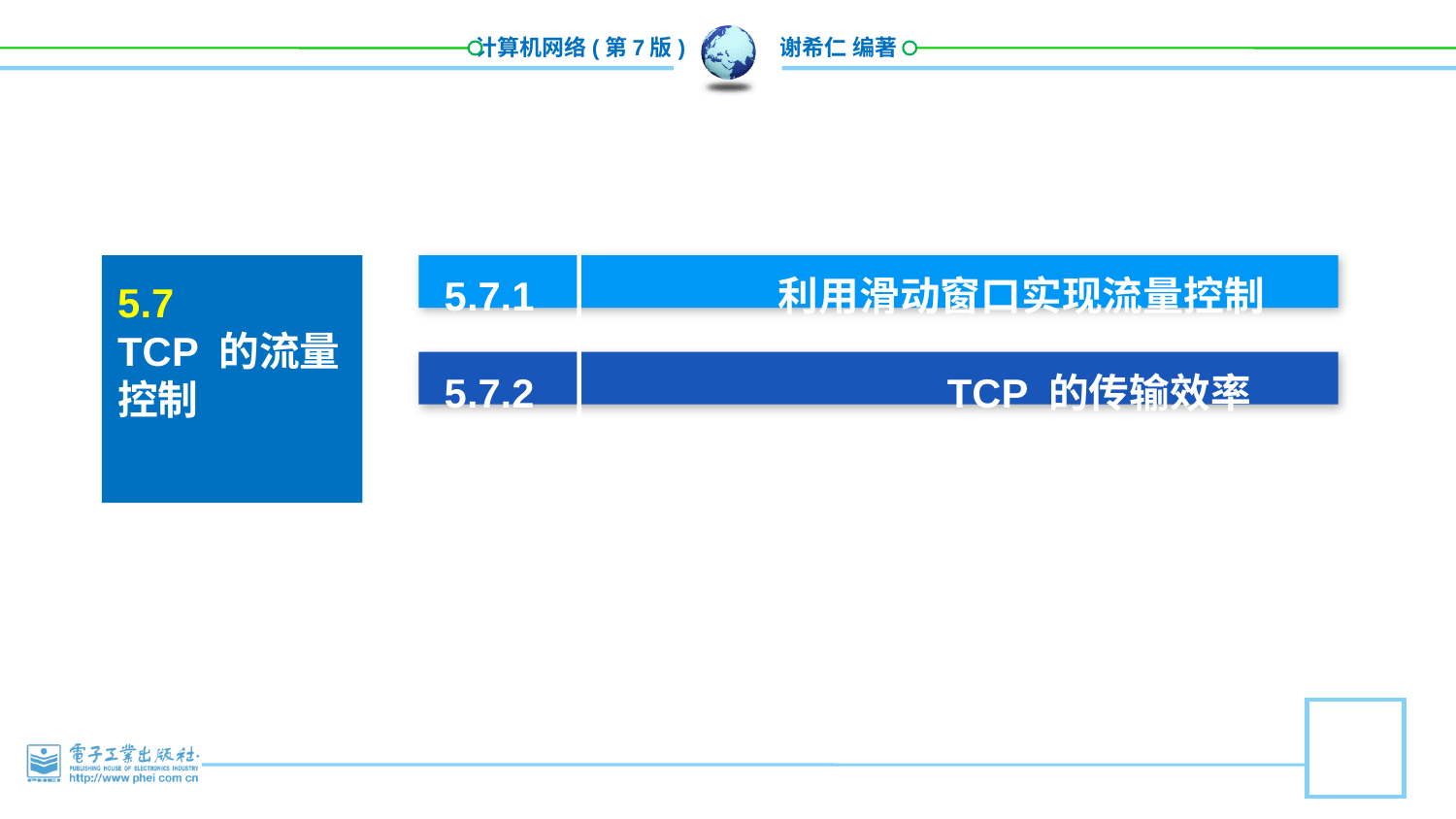

5.7.1                     利用滑动窗口实现流量控制
5.7.2                                     TCP 的传输效率

5.7
TCP 的流量控制